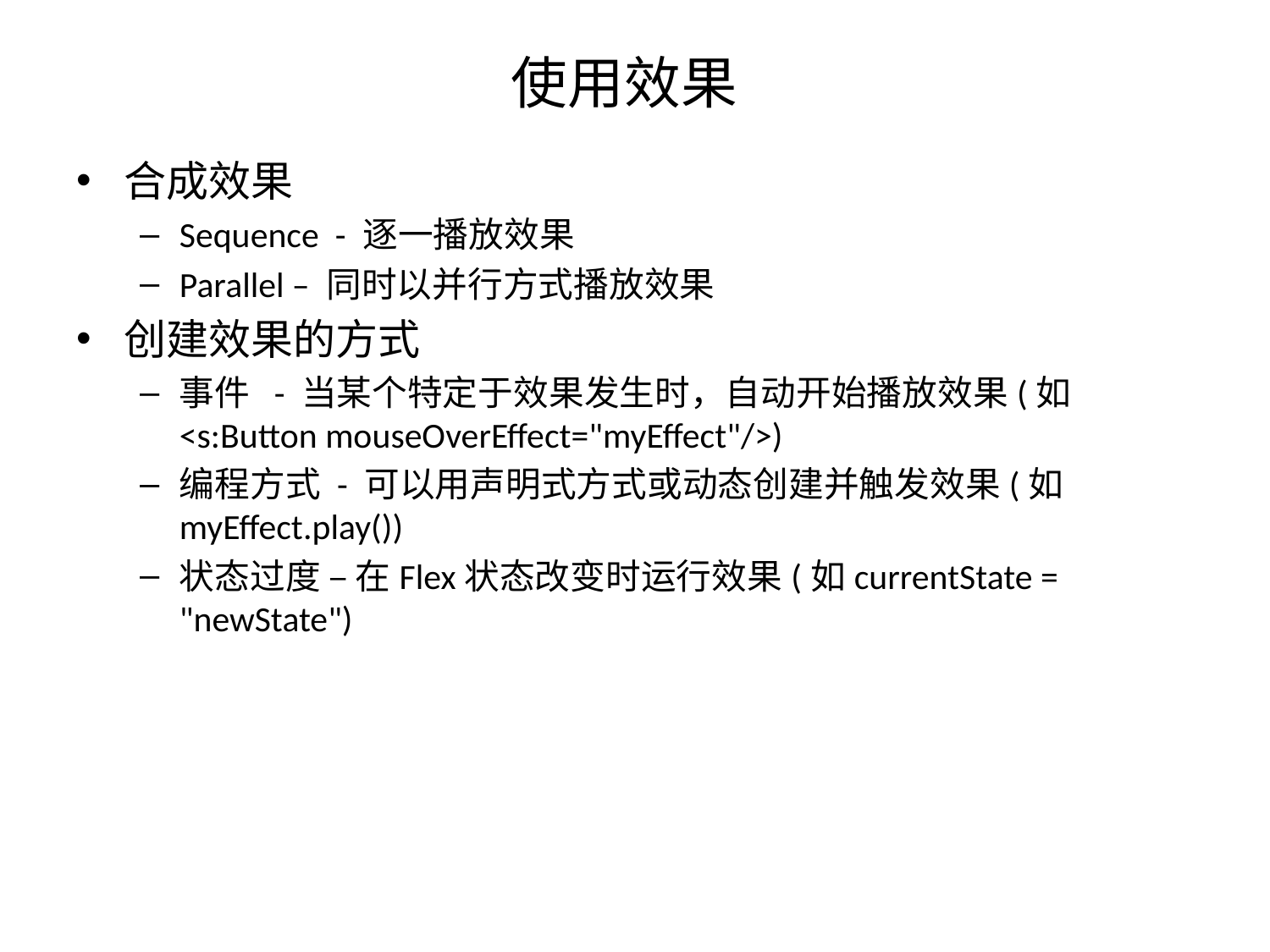

# 使用效果
合成效果
Sequence  - 逐一播放效果
Parallel – 同时以并行方式播放效果
创建效果的方式
事件  - 当某个特定于效果发生时，自动开始播放效果(如<s:Button mouseOverEffect="myEffect"/>)
编程方式 - 可以用声明式方式或动态创建并触发效果(如myEffect.play())
状态过度 – 在Flex状态改变时运行效果(如currentState = "newState")